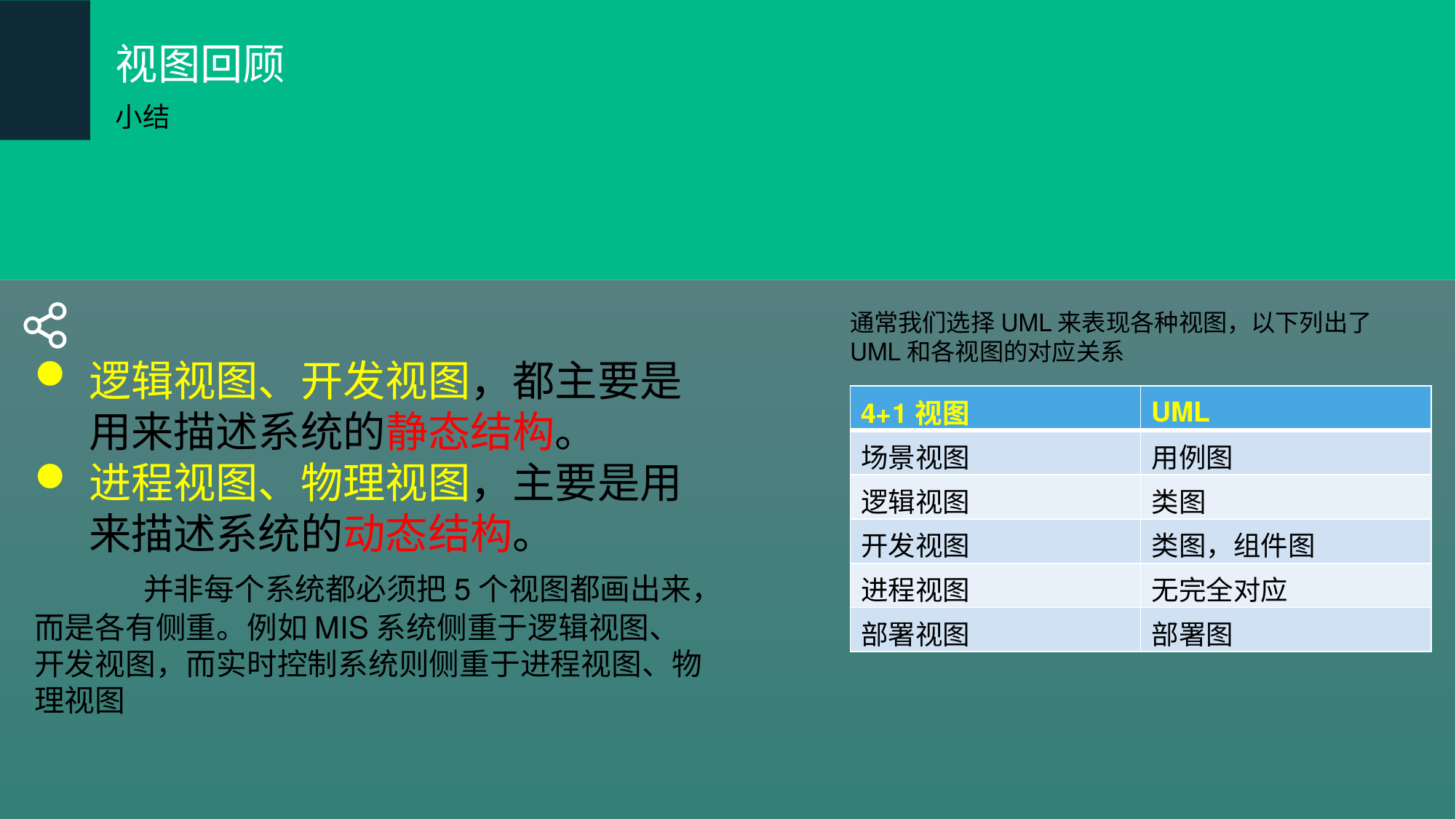

视图回顾
小结

通常我们选择UML来表现各种视图，以下列出了UML和各视图的对应关系
逻辑视图、开发视图，都主要是用来描述系统的静态结构。
进程视图、物理视图，主要是用来描述系统的动态结构。
	并非每个系统都必须把5个视图都画出来，而是各有侧重。例如MIS系统侧重于逻辑视图、开发视图，而实时控制系统则侧重于进程视图、物理视图
| 4+1视图 | UML |
| --- | --- |
| 场景视图 | 用例图 |
| 逻辑视图 | 类图 |
| 开发视图 | 类图，组件图 |
| 进程视图 | 无完全对应 |
| 部署视图 | 部署图 |